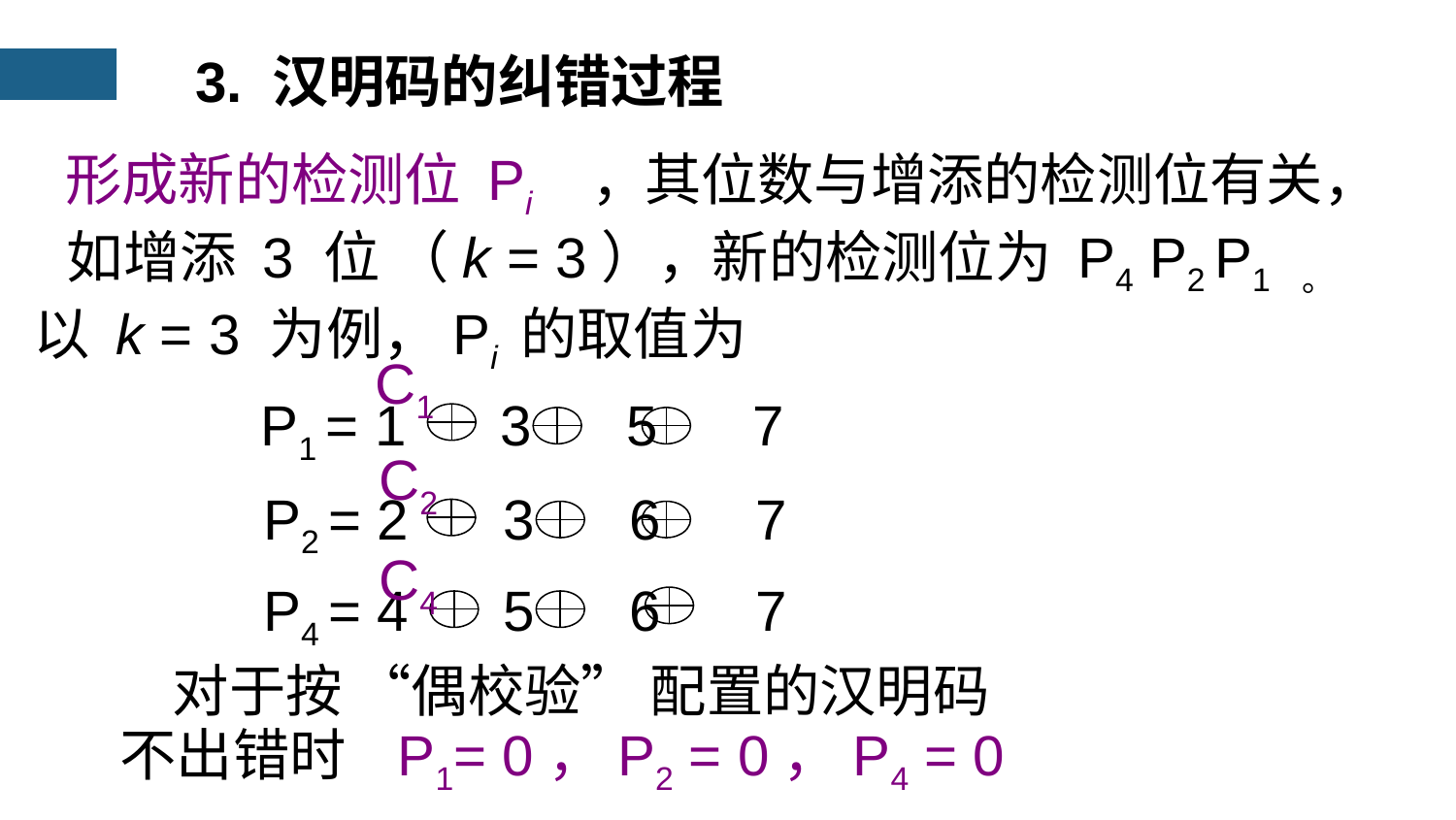

3. 汉明码的纠错过程
形成新的检测位 Pi     ，
其位数与增添的检测位有关，
如增添 3 位 （k = 3），
新的检测位为 P4 P2 P1  。
以 k = 3 为例，Pi 的取值为
C1
P1 = 1      3      5      7

C2

P2 = 2      3      6      7

C4

P4 = 4      5      6      7

对于按 “偶校验” 配置的汉明码
不出错时   P1= 0，P2 = 0，P4 = 0